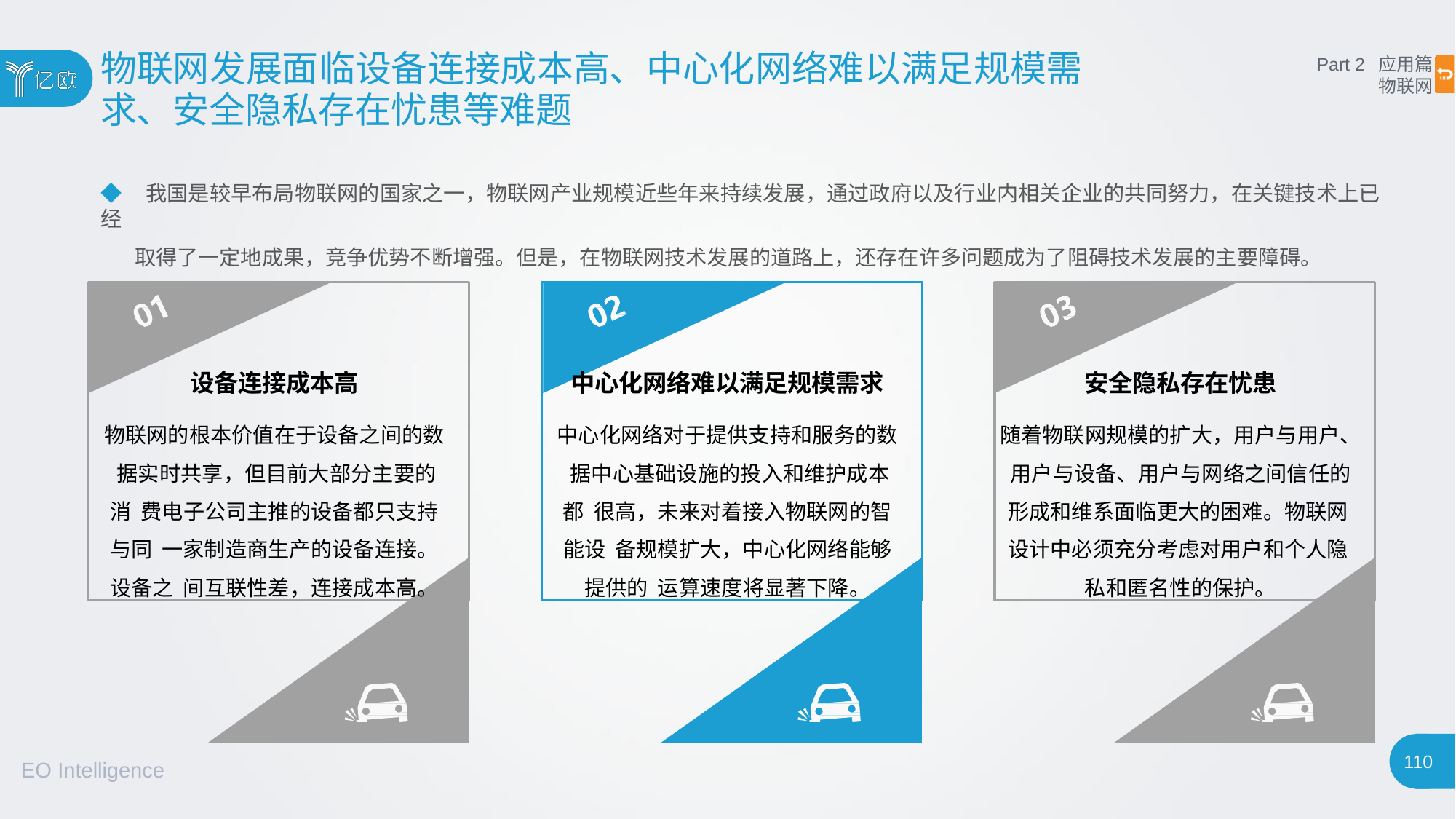

# 物联网发展面临设备连接成本高、中心化网络难以满足规模需
求、安全隐私存在忧患等难题
Part 2 应用篇
物联网

◆ 我国是较早布局物联网的国家之一，物联网产业规模近些年来持续发展，通过政府以及行业内相关企业的共同努力，在关键技术上已经
取得了一定地成果，竞争优势不断增强。但是，在物联网技术发展的道路上，还存在许多问题成为了阻碍技术发展的主要障碍。

设备连接成本高
物联网的根本价值在于设备之间的数  据实时共享，但目前大部分主要的消  费电子公司主推的设备都只支持与同  一家制造商生产的设备连接。设备之  间互联性差，连接成本高。

中心化网络难以满足规模需求
中心化网络对于提供支持和服务的数  据中心基础设施的投入和维护成本都  很高，未来对着接入物联网的智能设  备规模扩大，中心化网络能够提供的  运算速度将显著下降。

安全隐私存在忧患
随着物联网规模的扩大，用户与用户、  用户与设备、用户与网络之间信任的  形成和维系面临更大的困难。物联网  设计中必须充分考虑对用户和个人隐  私和匿名性的保护。

110
EO Intelligence